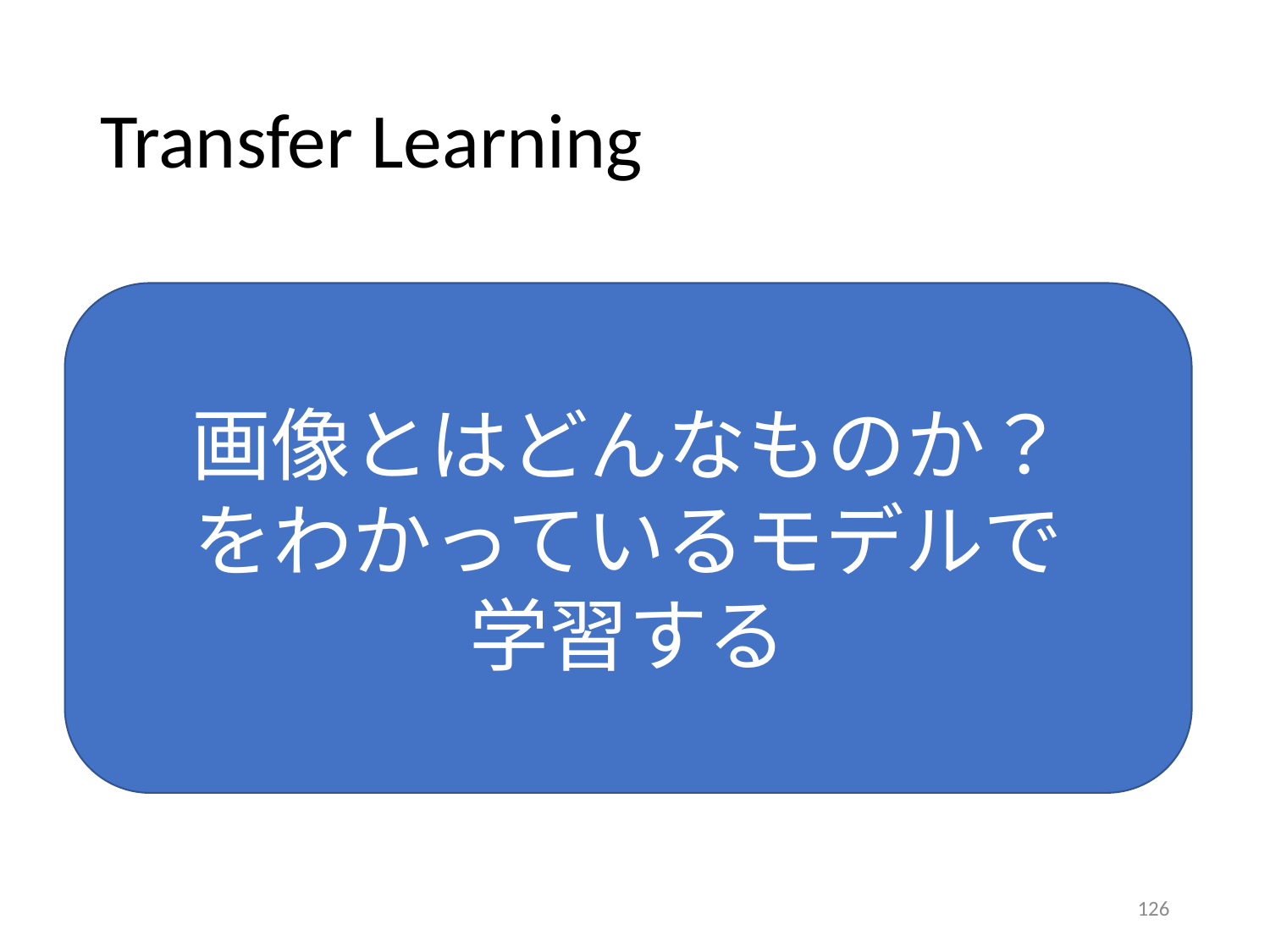

# Transfer Learning
画像とはどんなものか？
をわかっているモデルで
学習する
既存のネットワークモデルの重みデータを一部再学習
  →他のタスクに転用
だまし絵画像の
3クラス分類
VGG-16
ImageNetで学習
1000クラス分類

Transfer
Learning
126